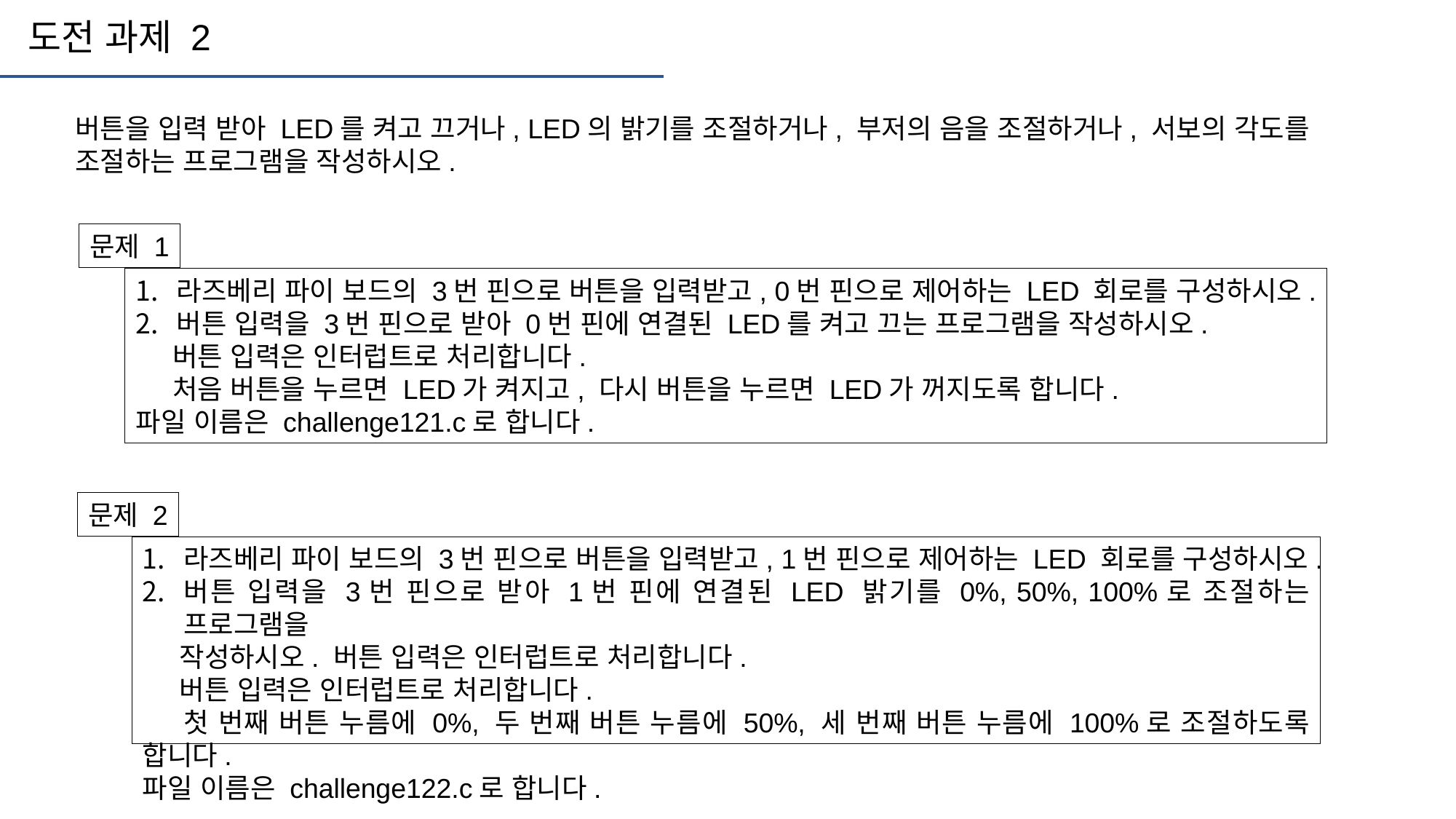

도전 과제 2
버튼을 입력 받아 LED를 켜고 끄거나, LED의 밝기를 조절하거나, 부저의 음을 조절하거나, 서보의 각도를
조절하는 프로그램을 작성하시오.
문제 1
라즈베리 파이 보드의 3번 핀으로 버튼을 입력받고, 0번 핀으로 제어하는 LED 회로를 구성하시오.
버튼 입력을 3번 핀으로 받아 0번 핀에 연결된 LED를 켜고 끄는 프로그램을 작성하시오.
    버튼 입력은 인터럽트로 처리합니다.
    처음 버튼을 누르면 LED가 켜지고, 다시 버튼을 누르면 LED가 꺼지도록 합니다.
파일 이름은 challenge121.c로 합니다.
문제 2
라즈베리 파이 보드의 3번 핀으로 버튼을 입력받고, 1번 핀으로 제어하는 LED 회로를 구성하시오.
버튼 입력을 3번 핀으로 받아 1번 핀에 연결된 LED 밝기를 0%, 50%, 100%로 조절하는 프로그램을
    작성하시오. 버튼 입력은 인터럽트로 처리합니다.
    버튼 입력은 인터럽트로 처리합니다.
    첫 번째 버튼 누름에 0%, 두 번째 버튼 누름에 50%, 세 번째 버튼 누름에 100%로 조절하도록 합니다.
파일 이름은 challenge122.c로 합니다.